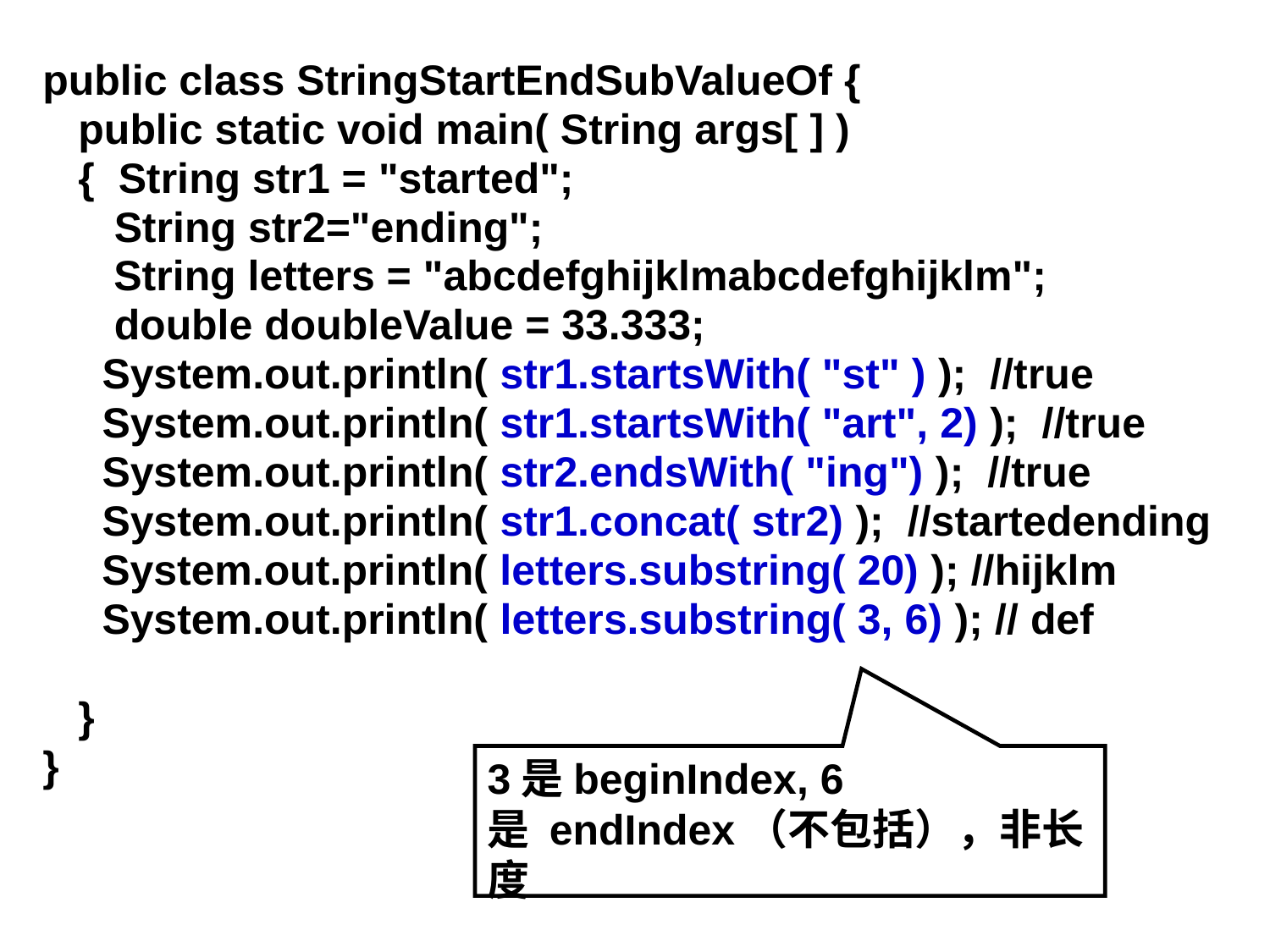

public class StringStartEndSubValueOf {
   public static void main( String args[ ] )
   {  String str1 = "started";
	  String str2="ending";
      String letters = "abcdefghijklmabcdefghijklm";
	  double doubleValue = 33.333;
	 System.out.println( str1.startsWith( "st" ) );  //true
	 System.out.println( str1.startsWith( "art", 2) );  //true
 	 System.out.println( str2.endsWith( "ing") );  //true
	 System.out.println( str1.concat( str2) );  //startedending
     System.out.println( letters.substring( 20) ); //hijklm
	 System.out.println( letters.substring( 3, 6) ); // def

   }
}
3是beginIndex, 6是 endIndex（不包括），非长度